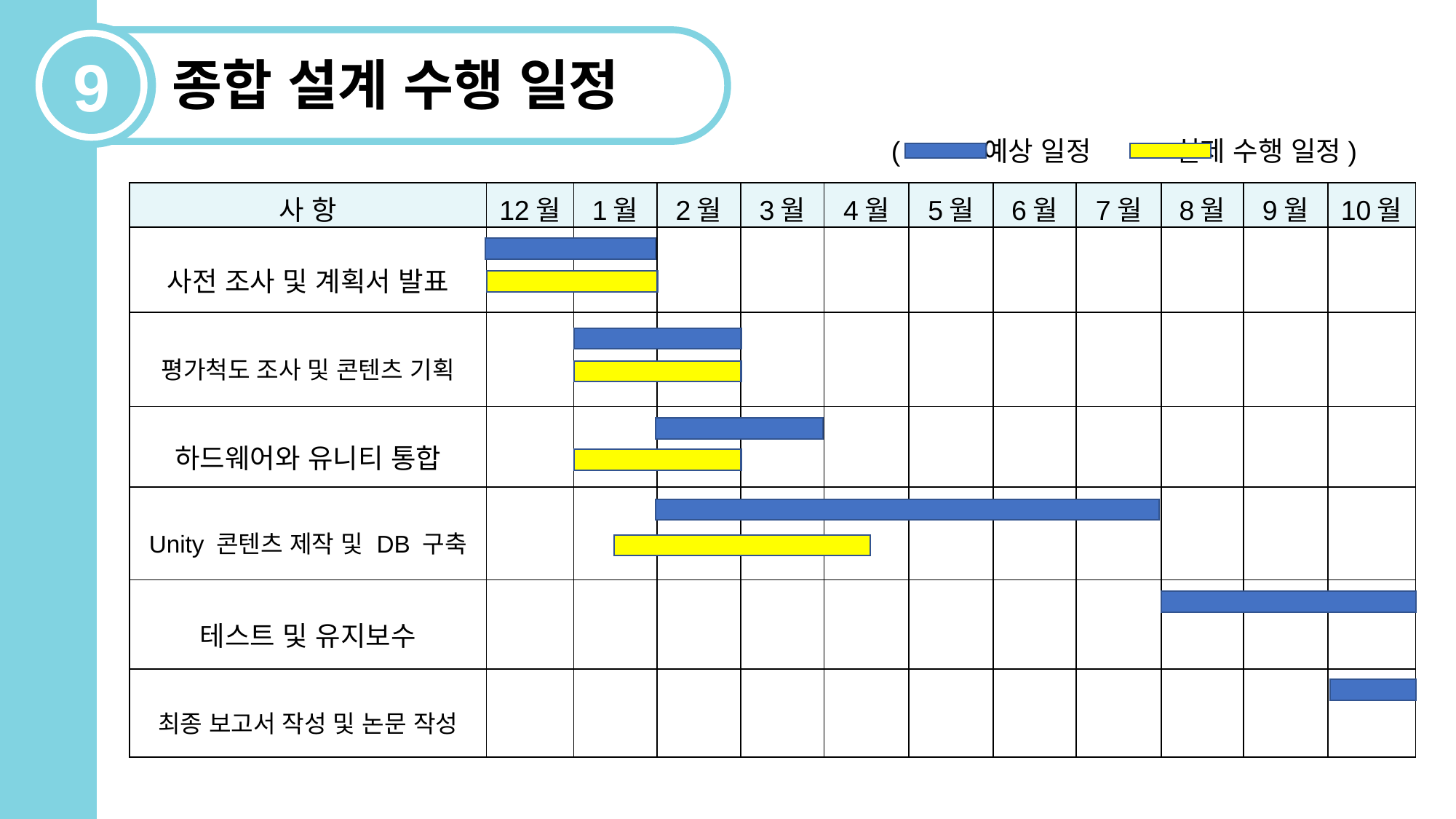

9
종합 설계 수행 일정
(          예상 일정           실제 수행 일정)

| 사 항 | 12월 | 1월 | 2월 | 3월 | 4월 | 5월 | 6월 | 7월 | 8월 | 9월 | 10월 |
| --- | --- | --- | --- | --- | --- | --- | --- | --- | --- | --- | --- |
| 사전 조사 및 계획서 발표 |  |  |  |  |  |  |  |  |  |  |  |
| 평가척도 조사 및 콘텐츠 기획 |  |  |  |  |  |  |  |  |  |  |  |
| 하드웨어와 유니티 통합 |  |  |  |  |  |  |  |  |  |  |  |
| Unity 콘텐츠 제작 및 DB 구축 |  |  |  |  |  |  |  |  |  |  |  |
| 테스트 및 유지보수 |  |  |  |  |  |  |  |  |  |  |  |
| 최종 보고서 작성 및 논문 작성 |  |  |  |  |  |  |  |  |  |  |  |